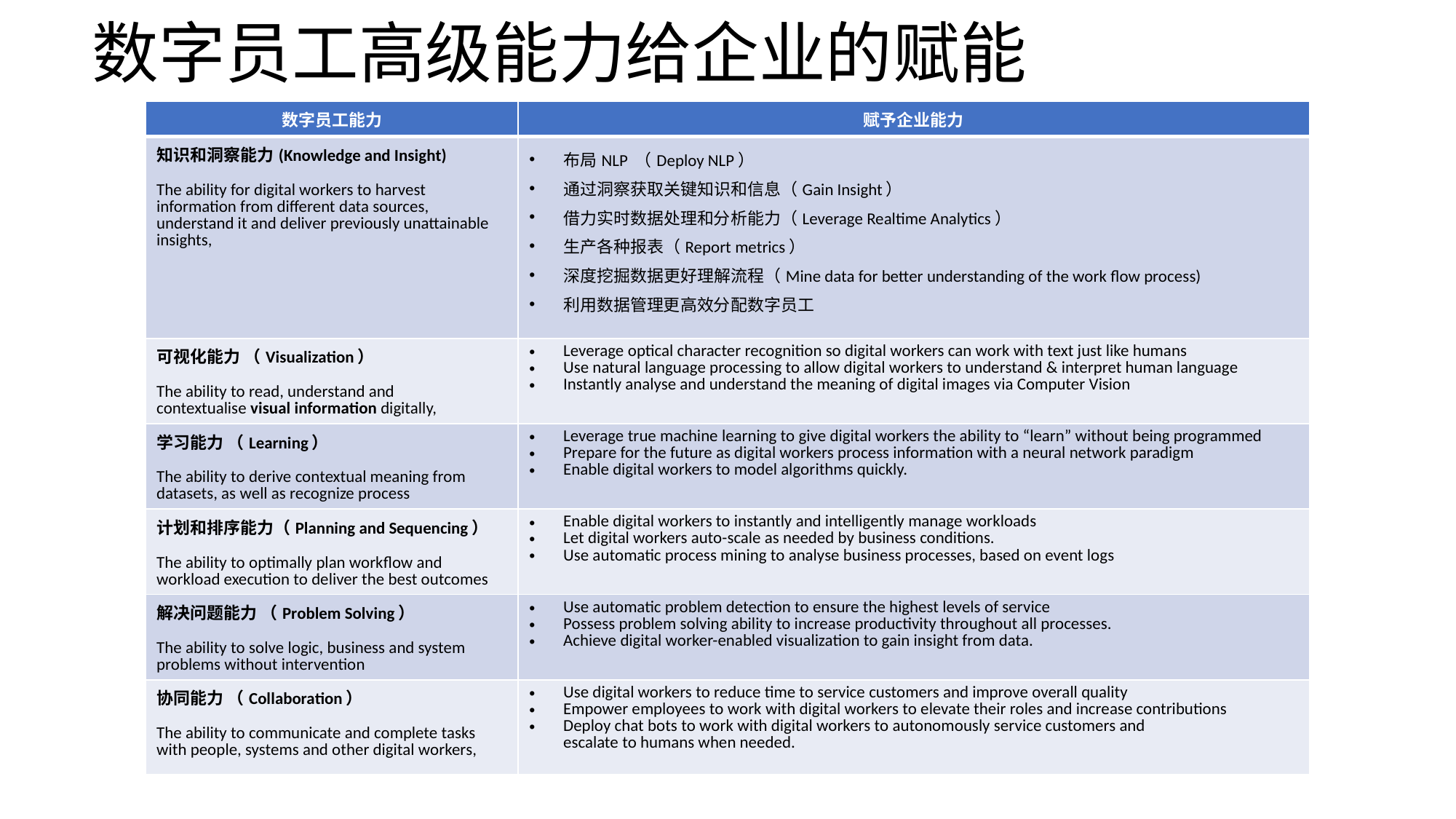

# 数字员工高级能力给企业的赋能
| 数字员工能力 | 赋予企业能力 |
| --- | --- |
| 知识和洞察能力(Knowledge and Insight) The ability for digital workers to harvest information from different data sources, understand it and deliver previously unattainable insights, | 布局NLP （Deploy NLP） 通过洞察获取关键知识和信息（Gain Insight） 借力实时数据处理和分析能力（Leverage Realtime Analytics） 生产各种报表（Report metrics） 深度挖掘数据更好理解流程（Mine data for better understanding of the work flow process) 利用数据管理更高效分配数字员工 |
| 可视化能力 （Visualization） The ability to read, understand and contextualise visual information digitally, | Leverage optical character recognition so digital workers can work with text just like humans Use natural language processing to allow digital workers to understand & interpret human language Instantly analyse and understand the meaning of digital images via Computer Vision |
| 学习能力 （Learning） The ability to derive contextual meaning from datasets, as well as recognize process | Leverage true machine learning to give digital workers the ability to “learn” without being programmed Prepare for the future as digital workers process information with a neural network paradigm Enable digital workers to model algorithms quickly. |
| 计划和排序能力（Planning and Sequencing） The ability to optimally plan workflow and workload execution to deliver the best outcomes | Enable digital workers to instantly and intelligently manage workloads Let digital workers auto-scale as needed by business conditions. Use automatic process mining to analyse business processes, based on event logs |
| 解决问题能力 （Problem Solving） The ability to solve logic, business and system problems without intervention | Use automatic problem detection to ensure the highest levels of service Possess problem solving ability to increase productivity throughout all processes. Achieve digital worker-enabled visualization to gain insight from data. |
| 协同能力 （Collaboration） The ability to communicate and complete tasks with people, systems and other digital workers, | Use digital workers to reduce time to service customers and improve overall quality Empower employees to work with digital workers to elevate their roles and increase contributions Deploy chat bots to work with digital workers to autonomously service customers and escalate to humans when needed. |